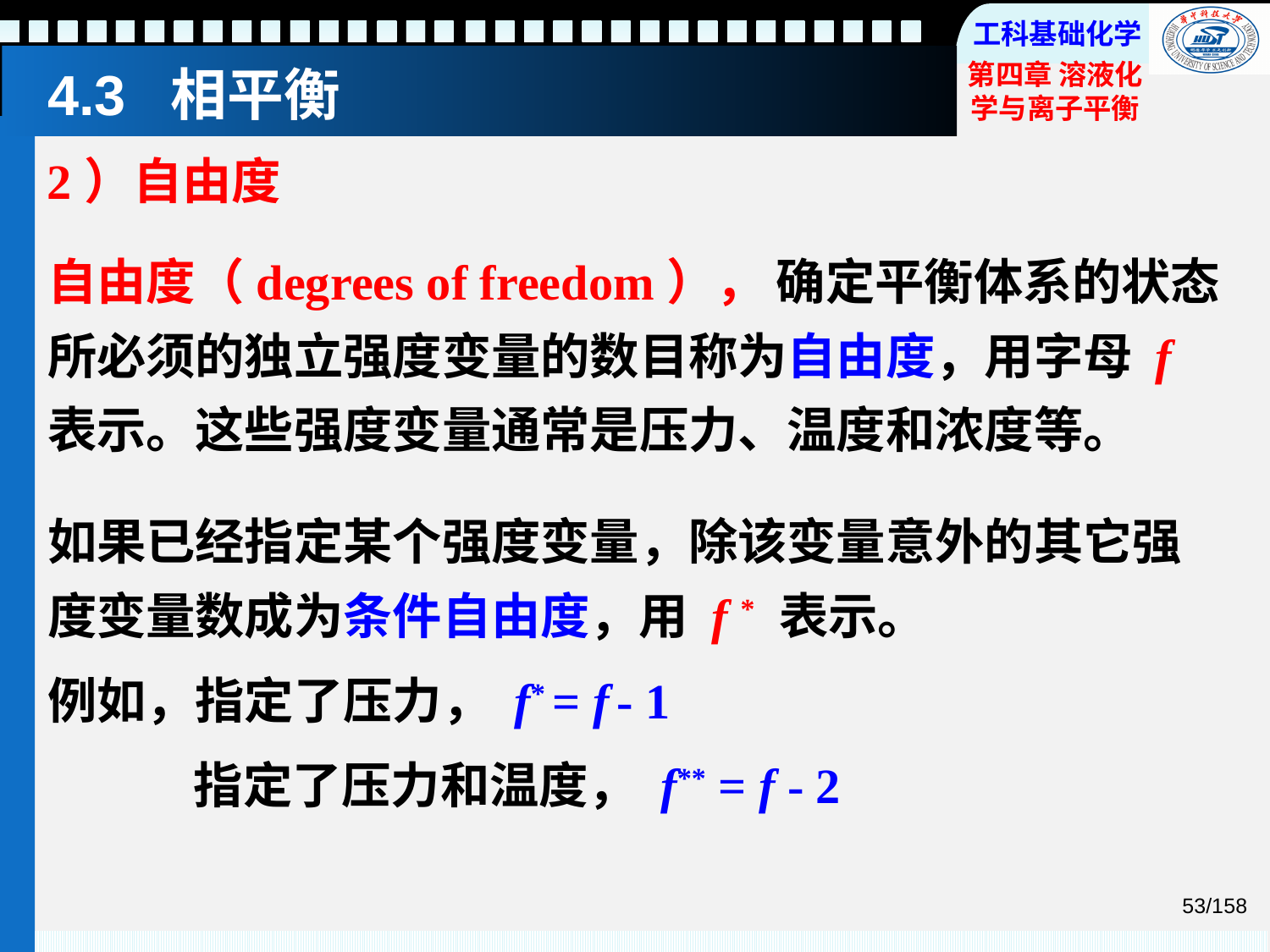

# 4.3  相平衡
2）自由度
自由度（degrees of freedom）， 确定平衡体系的状态所必须的独立强度变量的数目称为自由度，用字母 f 表示。这些强度变量通常是压力、温度和浓度等。
如果已经指定某个强度变量，除该变量意外的其它强度变量数成为条件自由度，用 f * 表示。
例如，指定了压力， f* = f - 1
            指定了压力和温度， f** = f - 2